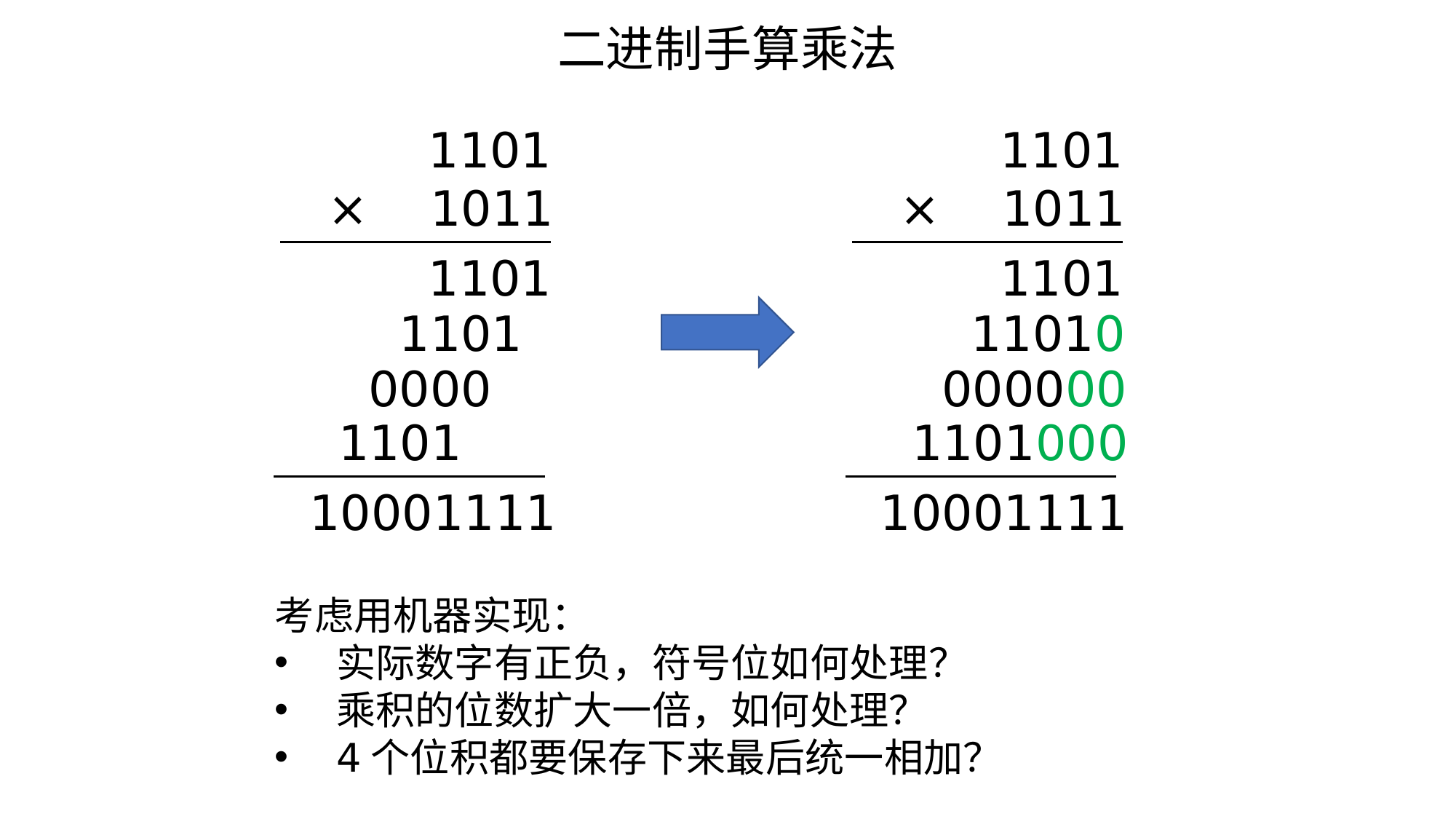

二进制手算乘法
  1101
  1101
×    1011
×    1011
  1101
  1101
  1101

  11010
  0000
  000000
  1101
  1101000
    10001111
  10001111
考虑用机器实现：
实际数字有正负，符号位如何处理？
乘积的位数扩大一倍，如何处理？
4个位积都要保存下来最后统一相加？